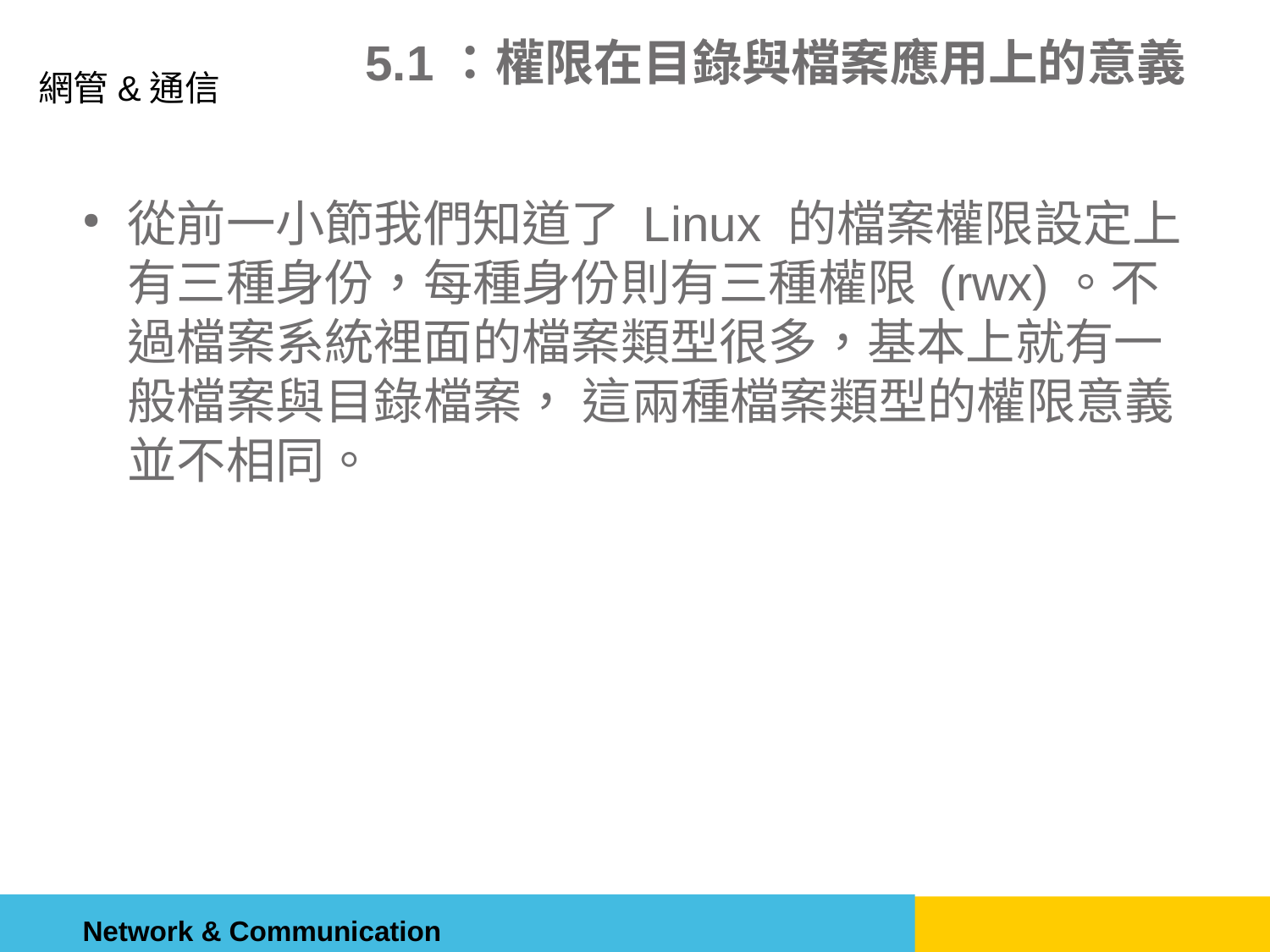

5.1：權限在目錄與檔案應用上的意義
從前一小節我們知道了 Linux 的檔案權限設定上有三種身份，每種身份則有三種權限 (rwx)。不過檔案系統裡面的檔案類型很多，基本上就有一般檔案與目錄檔案， 這兩種檔案類型的權限意義並不相同。